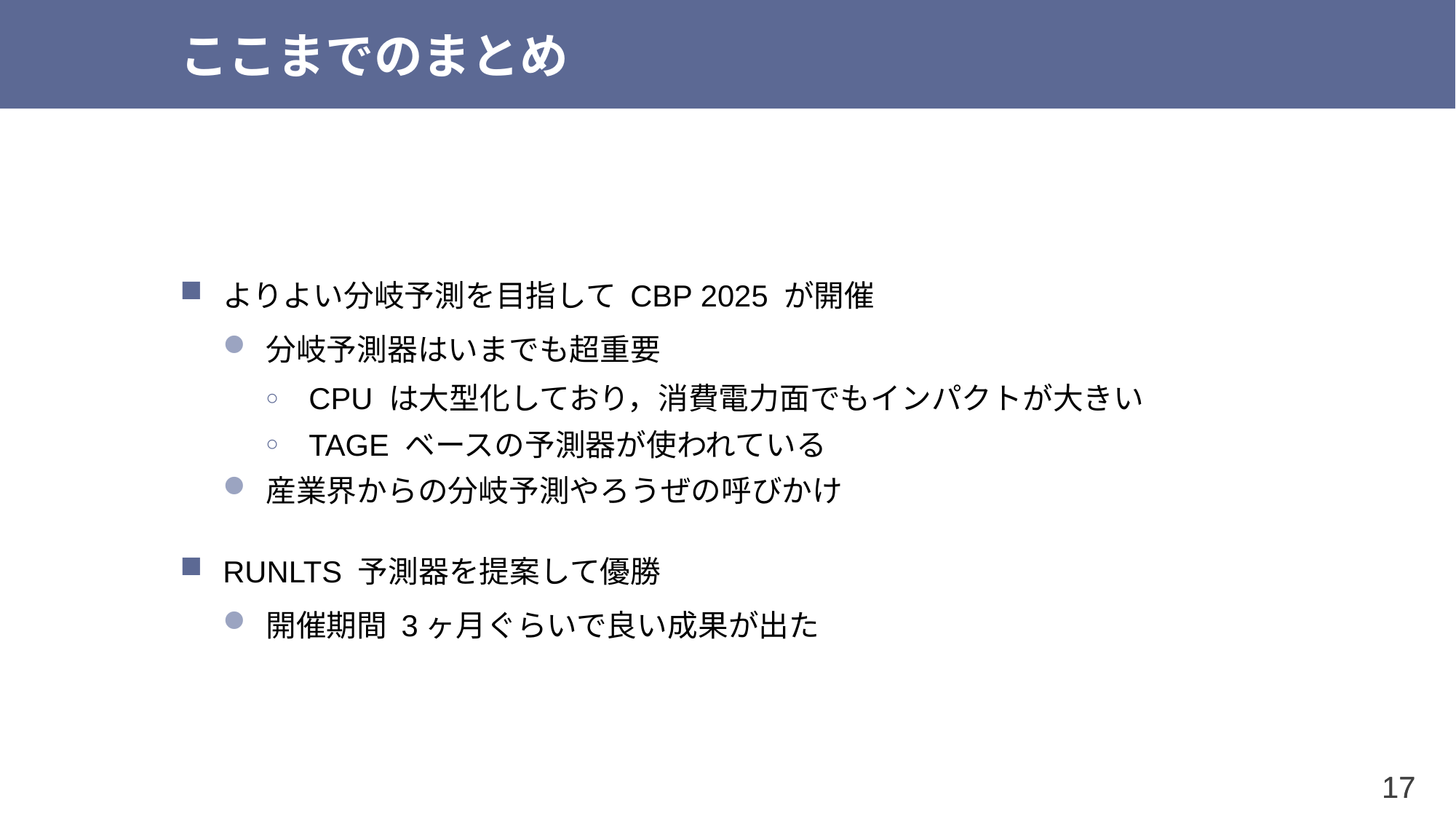

# ここまでのまとめ
よりよい分岐予測を目指して CBP 2025 が開催
分岐予測器はいまでも超重要
CPU は大型化しており，消費電力面でもインパクトが大きい
TAGE ベースの予測器が使われている
産業界からの分岐予測やろうぜの呼びかけ
RUNLTS 予測器を提案して優勝
開催期間 3ヶ月ぐらいで良い成果が出た